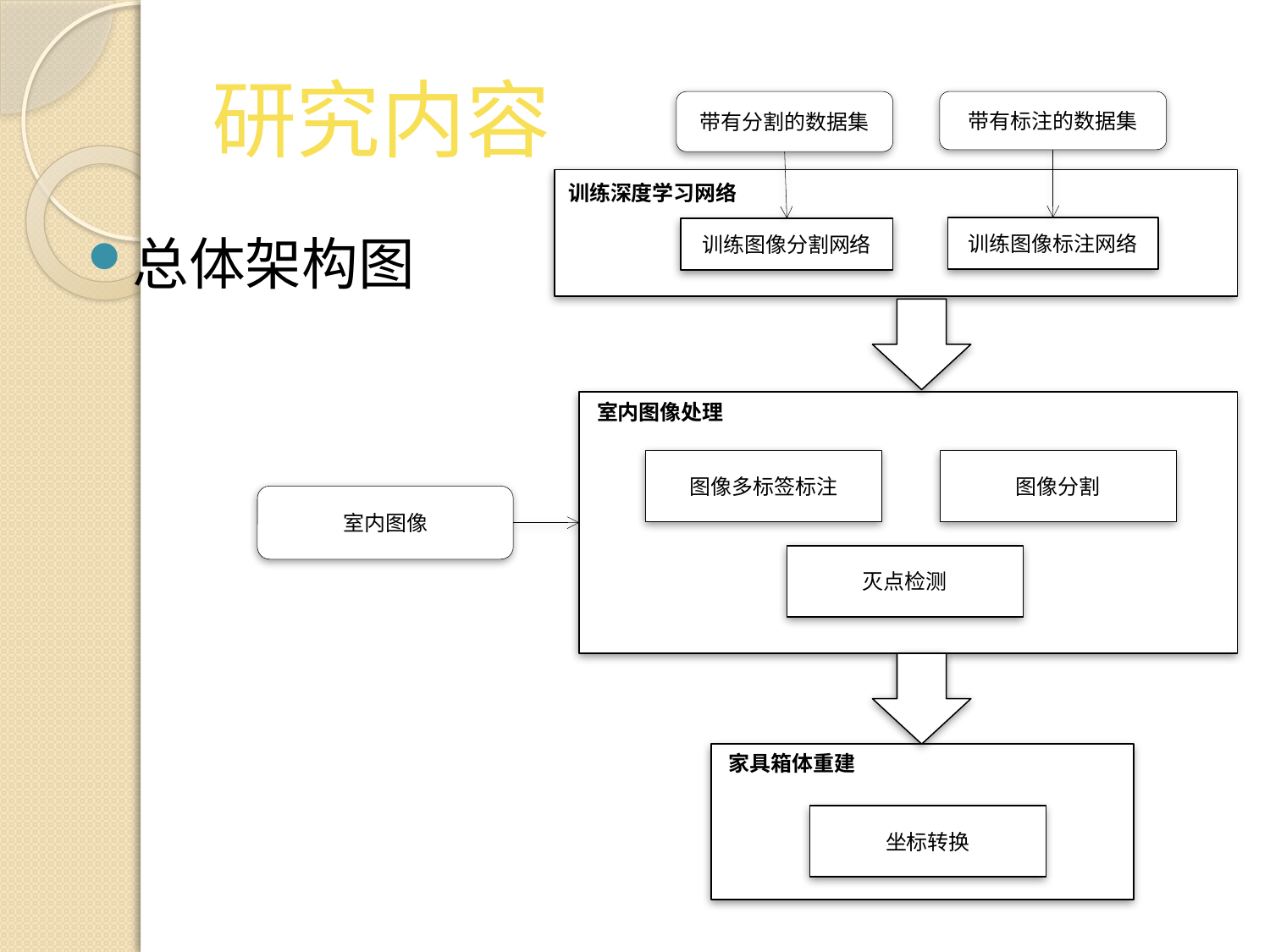

# 研究内容
带有分割的数据集
带有标注的数据集

训练深度学习网络
训练图像标注网络
训练图像分割网络
总体架构图

室内图像处理
图像多标签标注
图像分割
室内图像
灭点检测

家具箱体重建
坐标转换